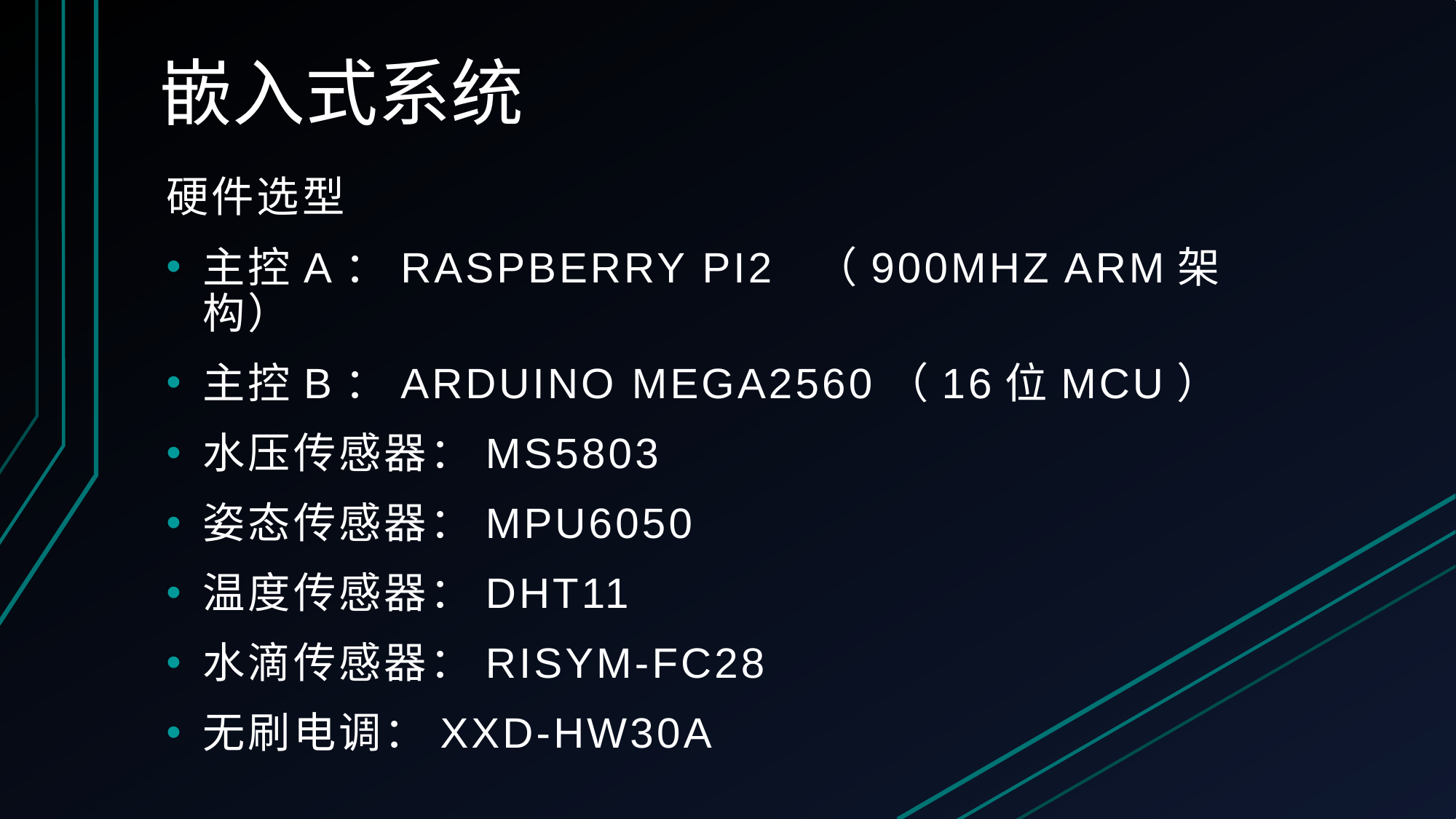

# 嵌入式系统
硬件选型
主控A：Raspberry Pi2  （900Mhz ARM架构）
主控B：Arduino Mega2560（16位MCU）
水压传感器：MS5803
姿态传感器：MPU6050
温度传感器：DHT11
水滴传感器：Risym-FC28
无刷电调：XXD-HW30A